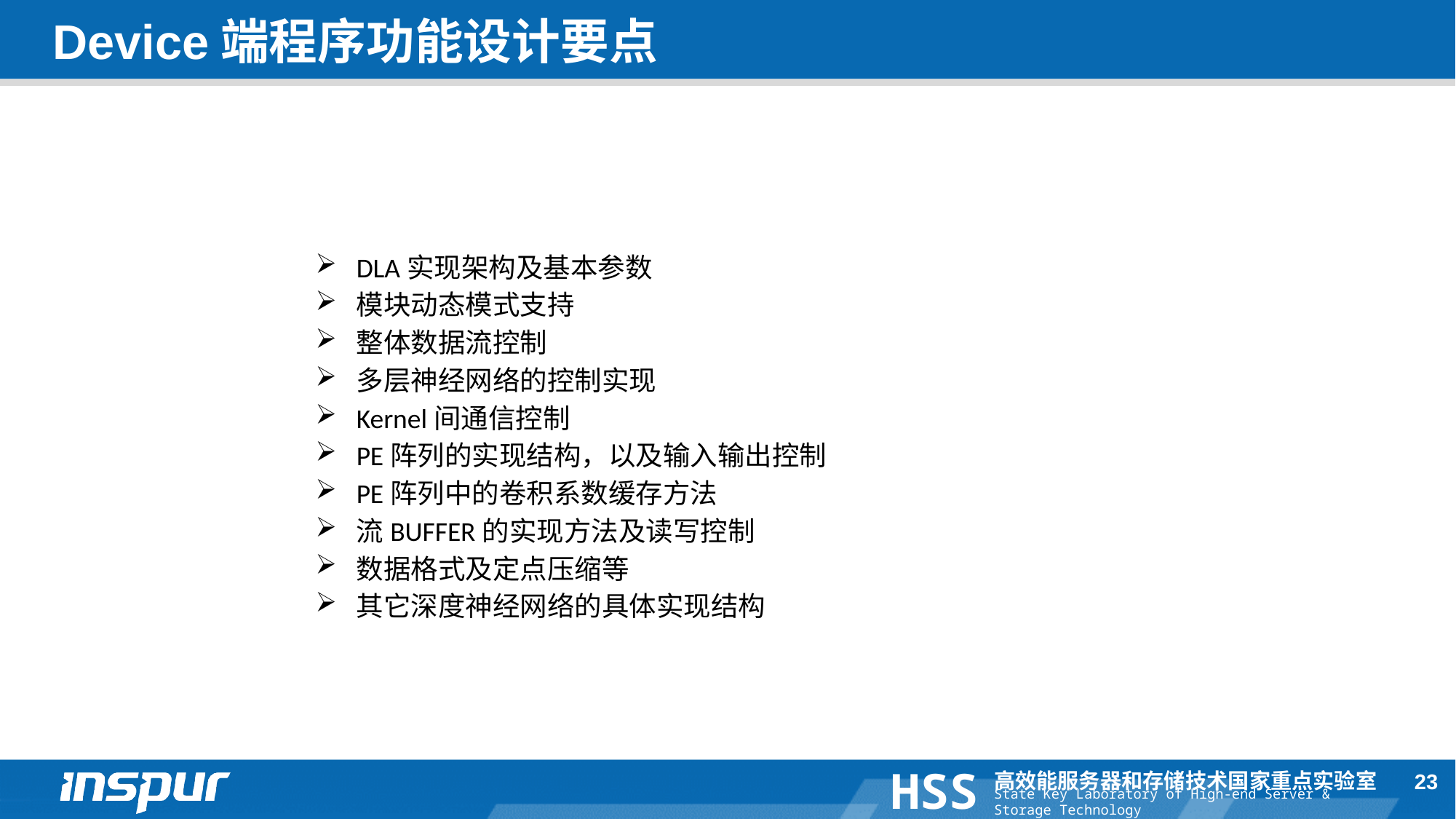

# Device端程序功能设计要点
DLA实现架构及基本参数
模块动态模式支持
整体数据流控制
多层神经网络的控制实现
Kernel间通信控制
PE阵列的实现结构，以及输入输出控制
PE阵列中的卷积系数缓存方法
流BUFFER的实现方法及读写控制
数据格式及定点压缩等
其它深度神经网络的具体实现结构